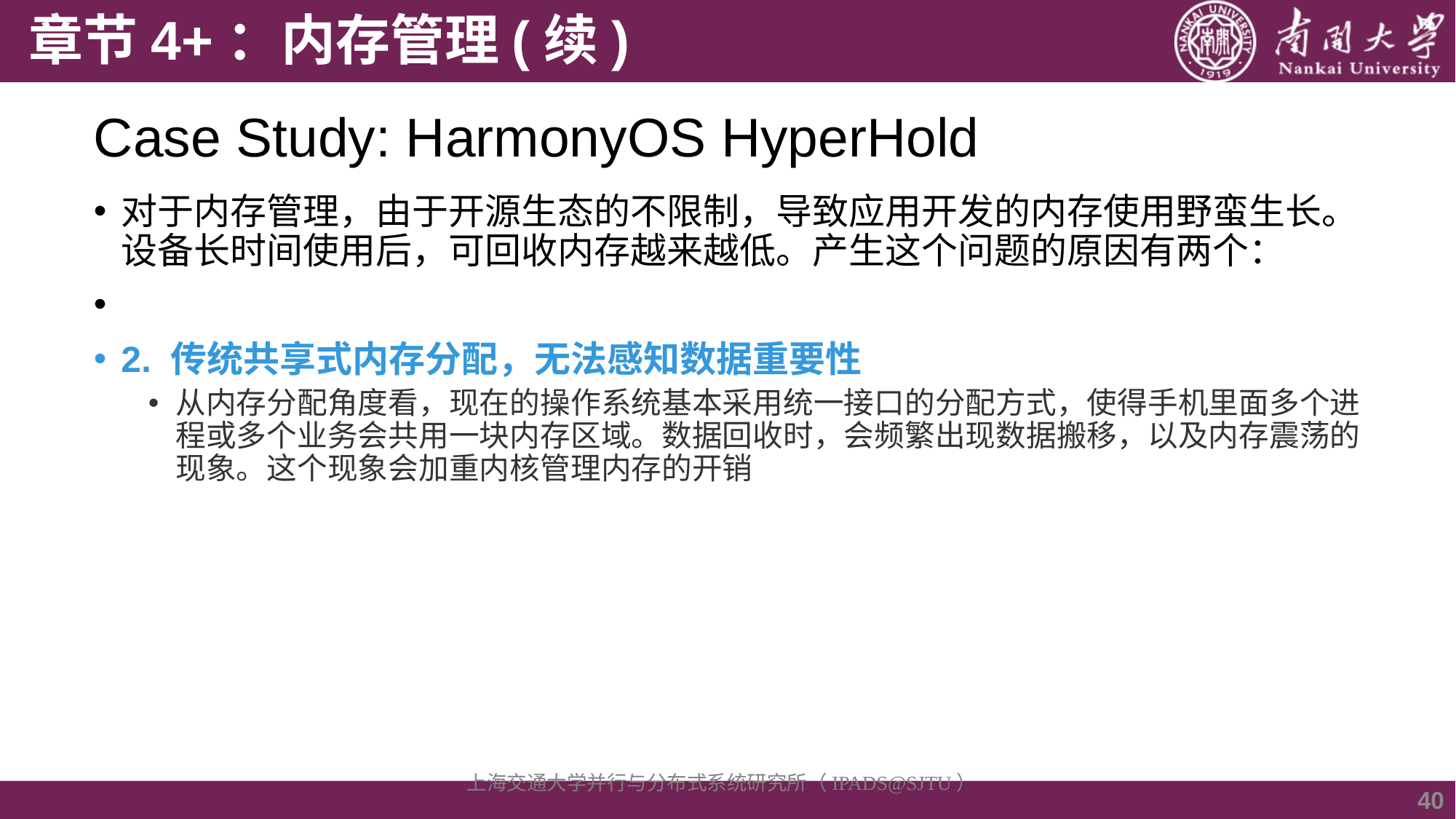

# Case Study: HarmonyOS HyperHold
对于内存管理，由于开源生态的不限制，导致应用开发的内存使用野蛮生长。设备长时间使用后，可回收内存越来越低。产生这个问题的原因有两个：

2. 传统共享式内存分配，无法感知数据重要性
从内存分配角度看，现在的操作系统基本采用统一接口的分配方式，使得手机里面多个进程或多个业务会共用一块内存区域。数据回收时，会频繁出现数据搬移，以及内存震荡的现象。这个现象会加重内核管理内存的开销

上海交通大学并行与分布式系统研究所（IPADS@SJTU）
40